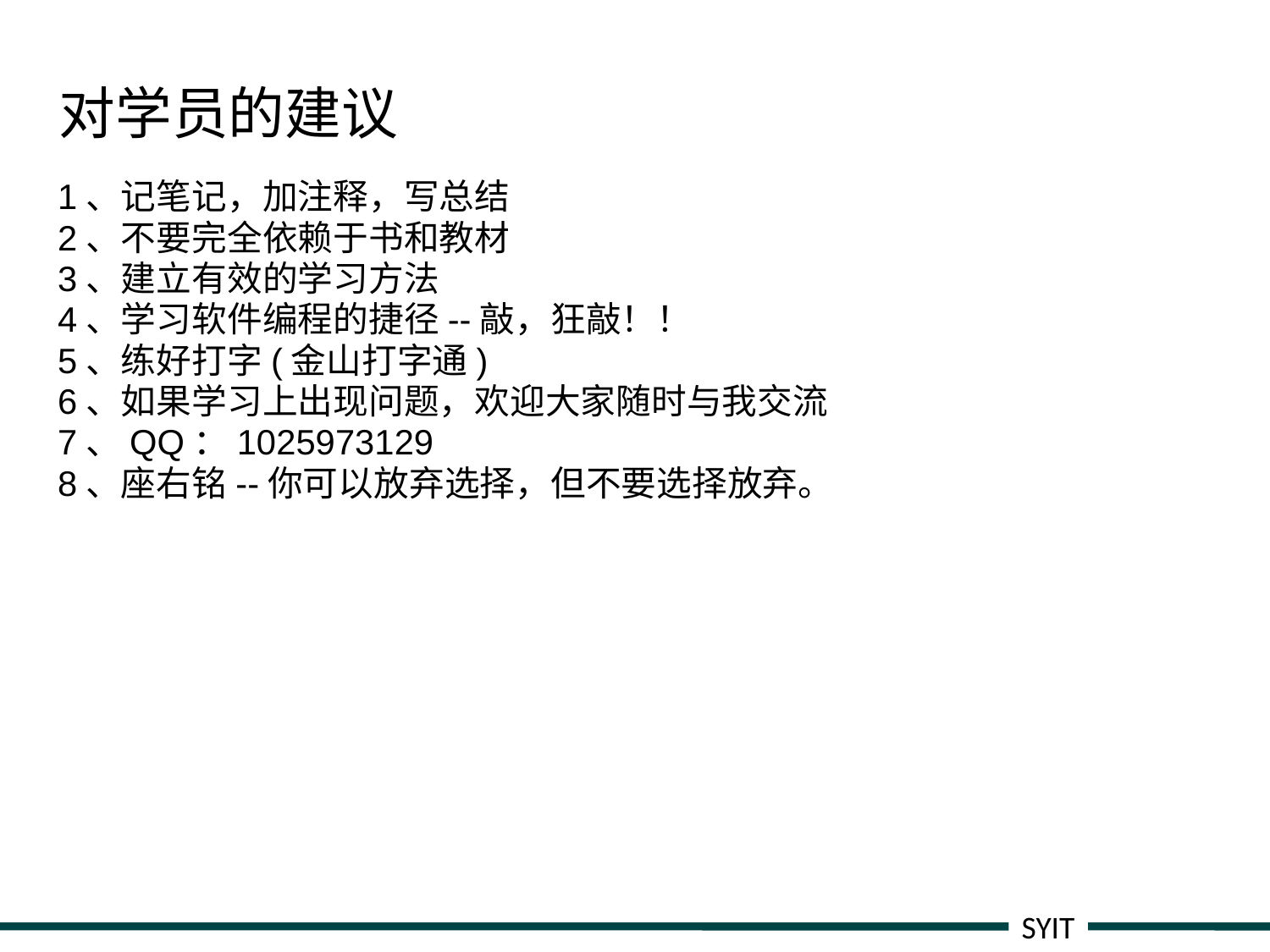

# 对学员的建议
1、记笔记，加注释，写总结
2、不要完全依赖于书和教材
3、建立有效的学习方法
4、学习软件编程的捷径--敲，狂敲！！
5、练好打字(金山打字通)
6、如果学习上出现问题，欢迎大家随时与我交流
7、QQ：1025973129
8、座右铭--你可以放弃选择，但不要选择放弃。

SYIT